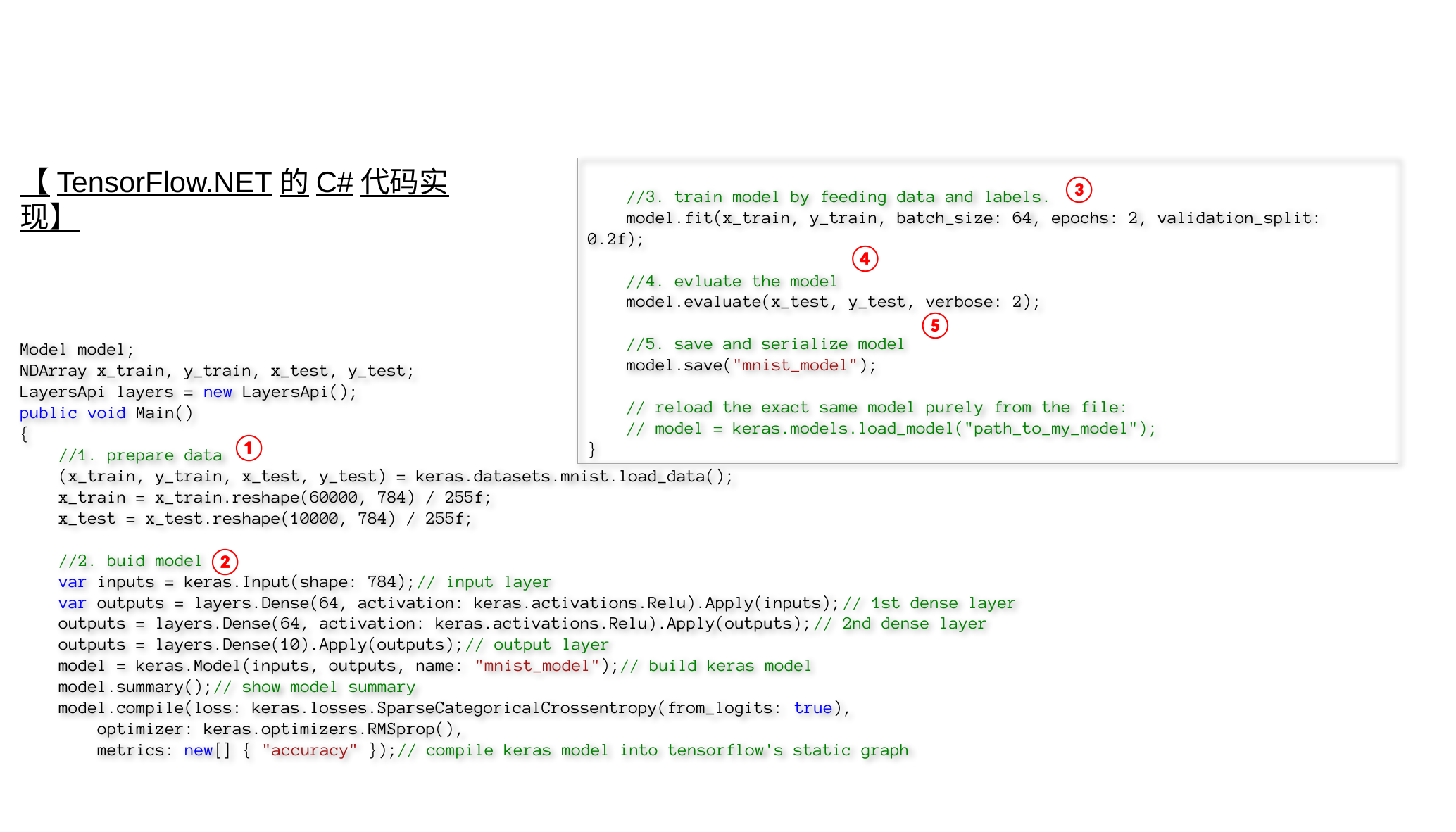

【TensorFlow.NET的C#代码实现】

    //3. train model by feeding data and labels.
    model.fit(x_train, y_train, batch_size: 64, epochs: 2, validation_split: 0.2f);

    //4. evluate the model
    model.evaluate(x_test, y_test, verbose: 2);

    //5. save and serialize model
    model.save("mnist_model");

    // reload the exact same model purely from the file:
    // model = keras.models.load_model("path_to_my_model");
}
③
④
⑤
Model model;
NDArray x_train, y_train, x_test, y_test;
LayersApi layers = new LayersApi();
public void Main()
{
    //1. prepare data
    (x_train, y_train, x_test, y_test) = keras.datasets.mnist.load_data();
    x_train = x_train.reshape(60000, 784) / 255f;
    x_test = x_test.reshape(10000, 784) / 255f;

    //2. buid model
    var inputs = keras.Input(shape: 784);// input layer
    var outputs = layers.Dense(64, activation: keras.activations.Relu).Apply(inputs);// 1st dense layer
    outputs = layers.Dense(64, activation: keras.activations.Relu).Apply(outputs);// 2nd dense layer
    outputs = layers.Dense(10).Apply(outputs);// output layer
    model = keras.Model(inputs, outputs, name: "mnist_model");// build keras model
    model.summary();// show model summary
    model.compile(loss: keras.losses.SparseCategoricalCrossentropy(from_logits: true),
        optimizer: keras.optimizers.RMSprop(),
        metrics: new[] { "accuracy" });// compile keras model into tensorflow's static graph
①
②